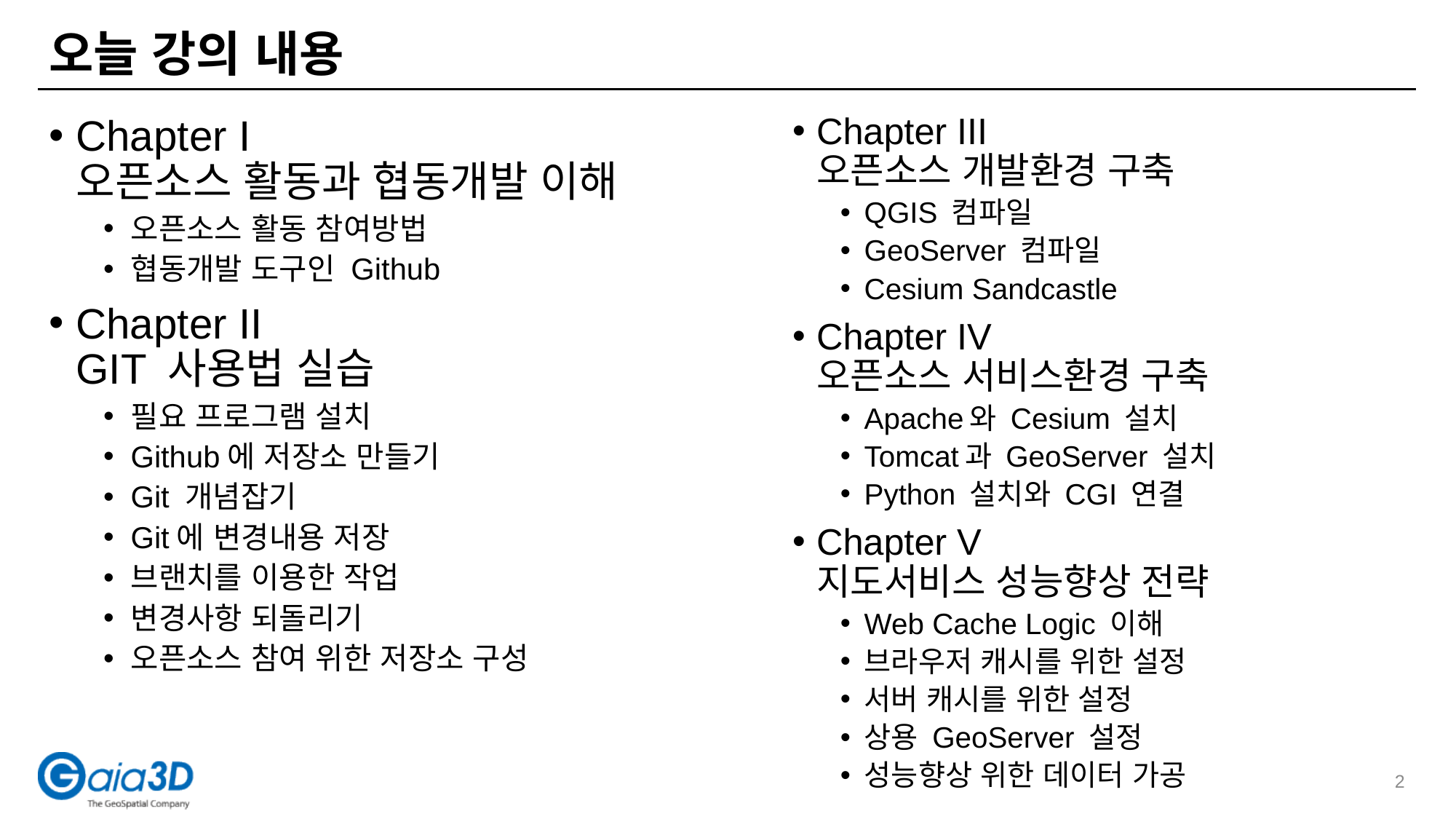

# 오늘 강의 내용
Chapter III
오픈소스 개발환경 구축
QGIS 컴파일
GeoServer 컴파일
Cesium Sandcastle
Chapter IV
오픈소스 서비스환경 구축
Apache와 Cesium 설치
Tomcat과 GeoServer 설치
Python 설치와 CGI 연결
Chapter V
지도서비스 성능향상 전략
Web Cache Logic 이해
브라우저 캐시를 위한 설정
서버 캐시를 위한 설정
상용 GeoServer 설정
성능향상 위한 데이터 가공

Chapter I
오픈소스 활동과 협동개발 이해
오픈소스 활동 참여방법
협동개발 도구인 Github
Chapter II
GIT 사용법 실습
필요 프로그램 설치
Github에 저장소 만들기
Git 개념잡기
Git에 변경내용 저장
브랜치를 이용한 작업
변경사항 되돌리기
오픈소스 참여 위한 저장소 구성

2